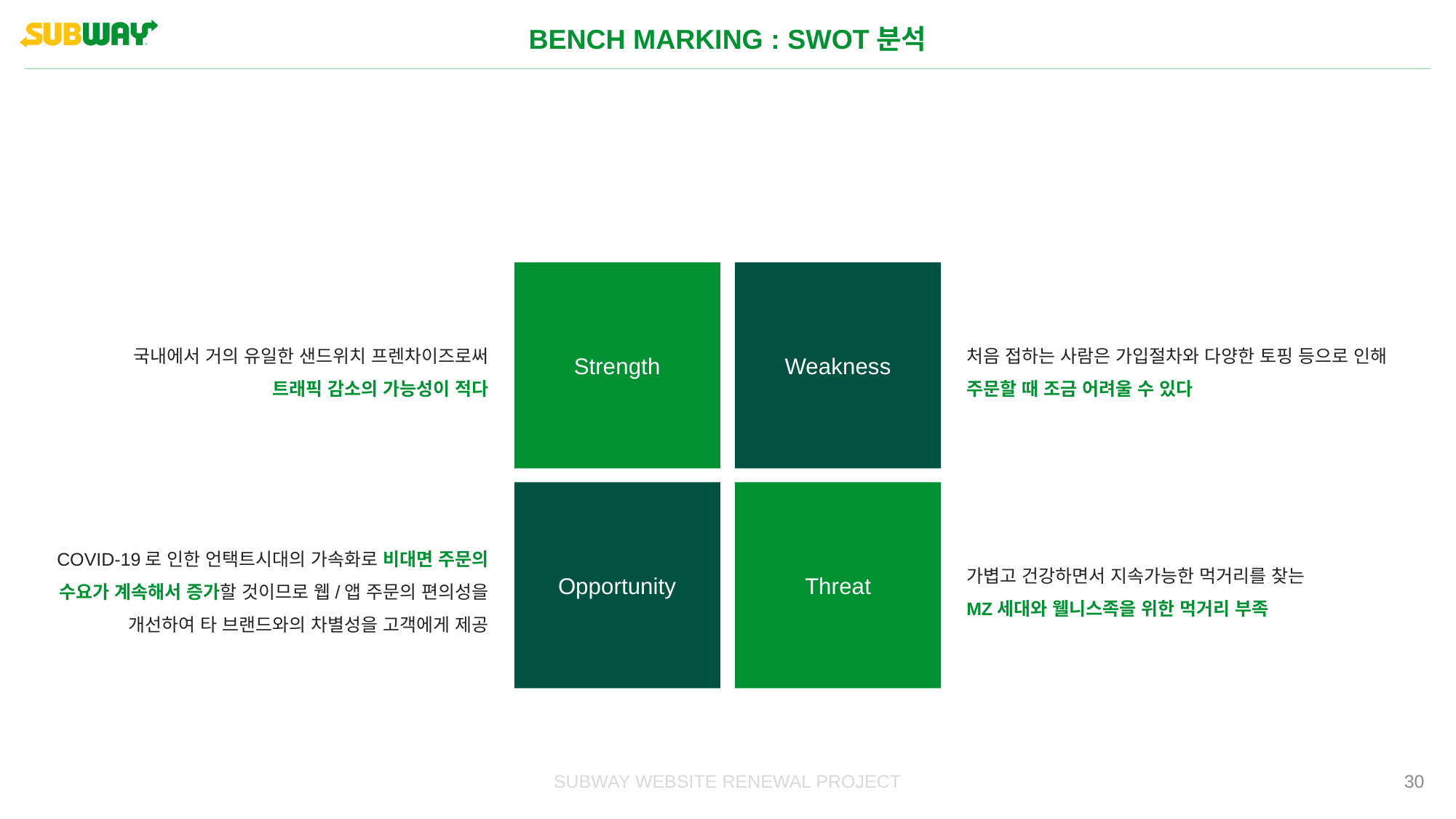

BENCH MARKING : SWOT분석
Strength
Weakness
처음 접하는 사람은 가입절차와 다양한 토핑 등으로 인해
주문할 때 조금 어려울 수 있다
국내에서 거의 유일한 샌드위치 프렌차이즈로써
트래픽 감소의 가능성이 적다
Opportunity
Threat
COVID-19로 인한 언택트시대의 가속화로 비대면 주문의
수요가 계속해서 증가할 것이므로 웹/앱 주문의 편의성을
개선하여 타 브랜드와의 차별성을 고객에게 제공
가볍고 건강하면서 지속가능한 먹거리를 찾는
MZ세대와 웰니스족을 위한 먹거리 부족
30
SUBWAY WEBSITE RENEWAL PROJECT